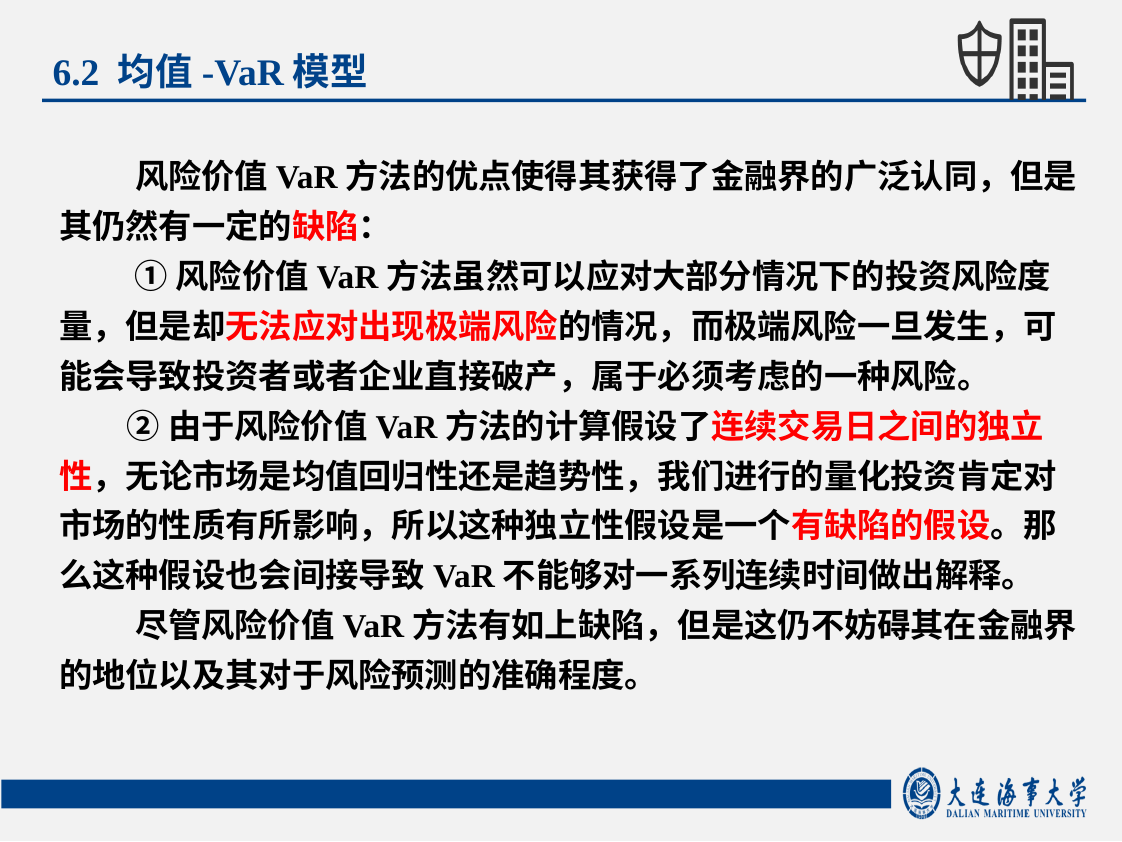

6.2 均值-VaR模型
         风险价值VaR方法的优点使得其获得了金融界的广泛认同，但是其仍然有一定的缺陷：
          ①风险价值VaR方法虽然可以应对大部分情况下的投资风险度量，但是却无法应对出现极端风险的情况，而极端风险一旦发生，可能会导致投资者或者企业直接破产，属于必须考虑的一种风险。
         ②由于风险价值VaR方法的计算假设了连续交易日之间的独立性，无论市场是均值回归性还是趋势性，我们进行的量化投资肯定对市场的性质有所影响，所以这种独立性假设是一个有缺陷的假设。那么这种假设也会间接导致VaR不能够对一系列连续时间做出解释。
         尽管风险价值VaR方法有如上缺陷，但是这仍不妨碍其在金融界的地位以及其对于风险预测的准确程度。